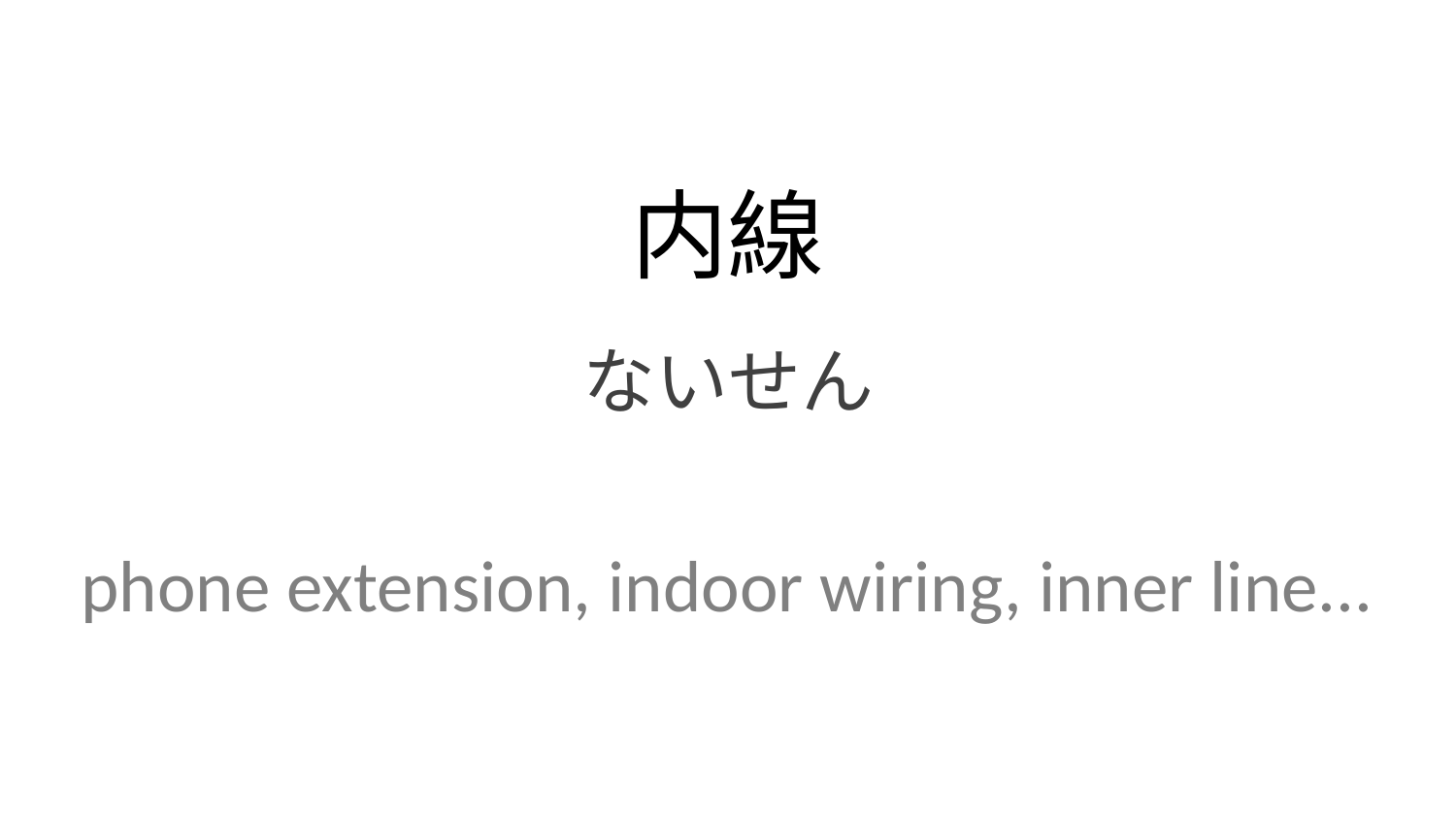

内線

ないせん
phone extension, indoor wiring, inner line...